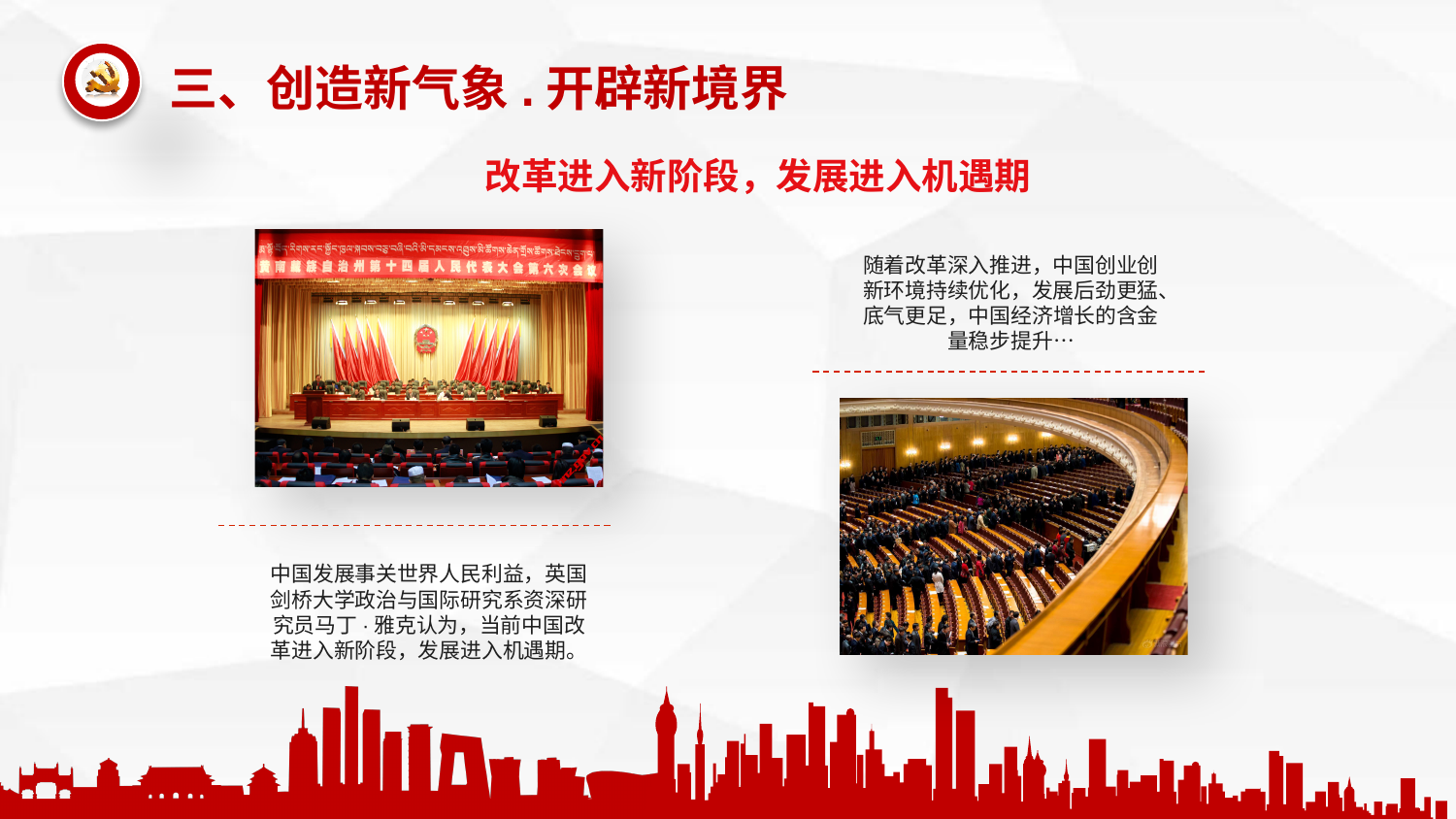

改革进入新阶段，发展进入机遇期

随着改革深入推进，中国创业创新环境持续优化，发展后劲更猛、底气更足，中国经济增长的含金量稳步提升…

中国发展事关世界人民利益，英国剑桥大学政治与国际研究系资深研究员马丁·雅克认为，当前中国改革进入新阶段，发展进入机遇期。